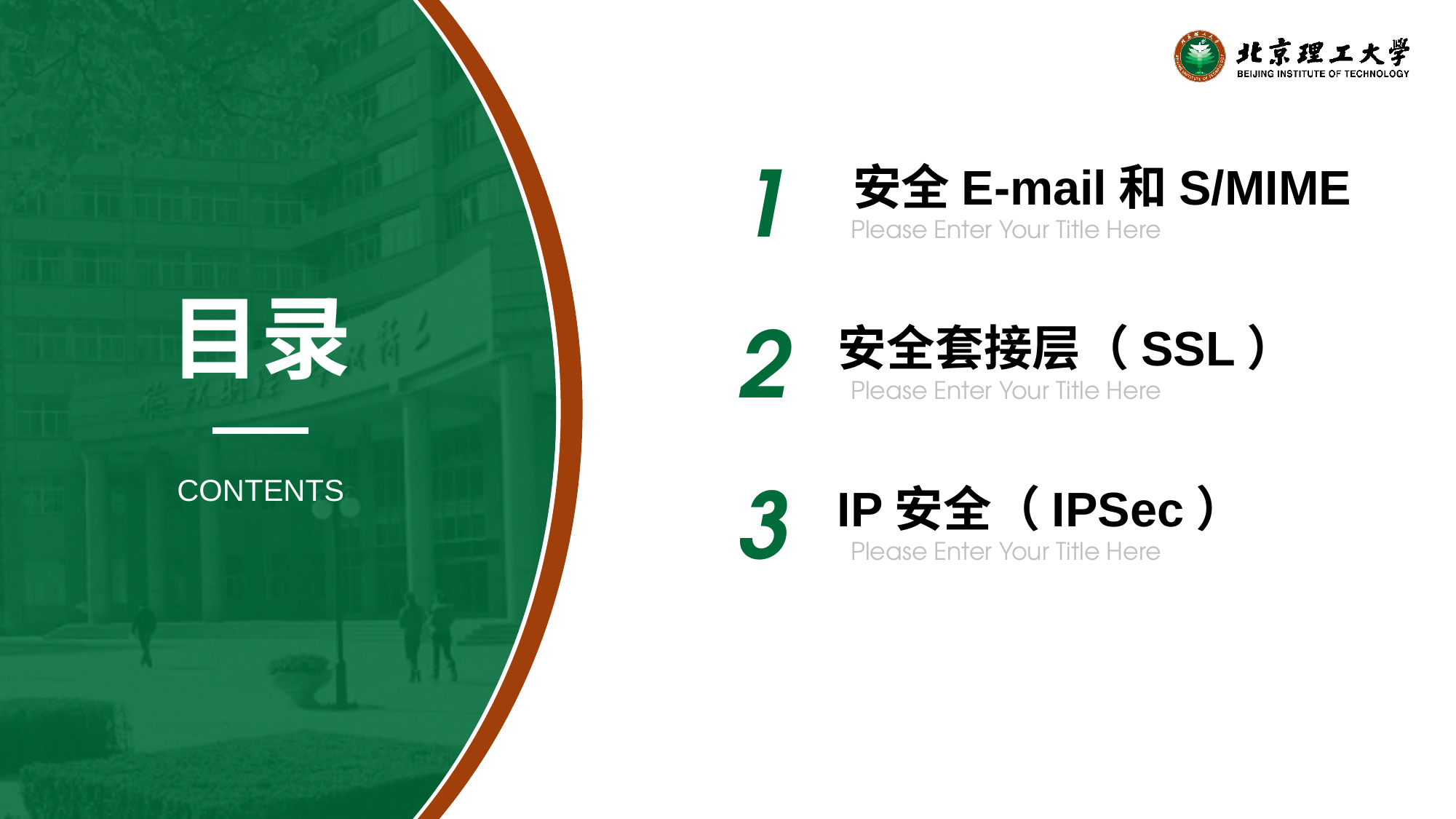

1
安全E-mail和S/MIME
Please Enter Your Title Here
2
安全套接层（SSL）
Please Enter Your Title Here
目录
3
IP安全（IPSec）
Please Enter Your Title Here
CONTENTS